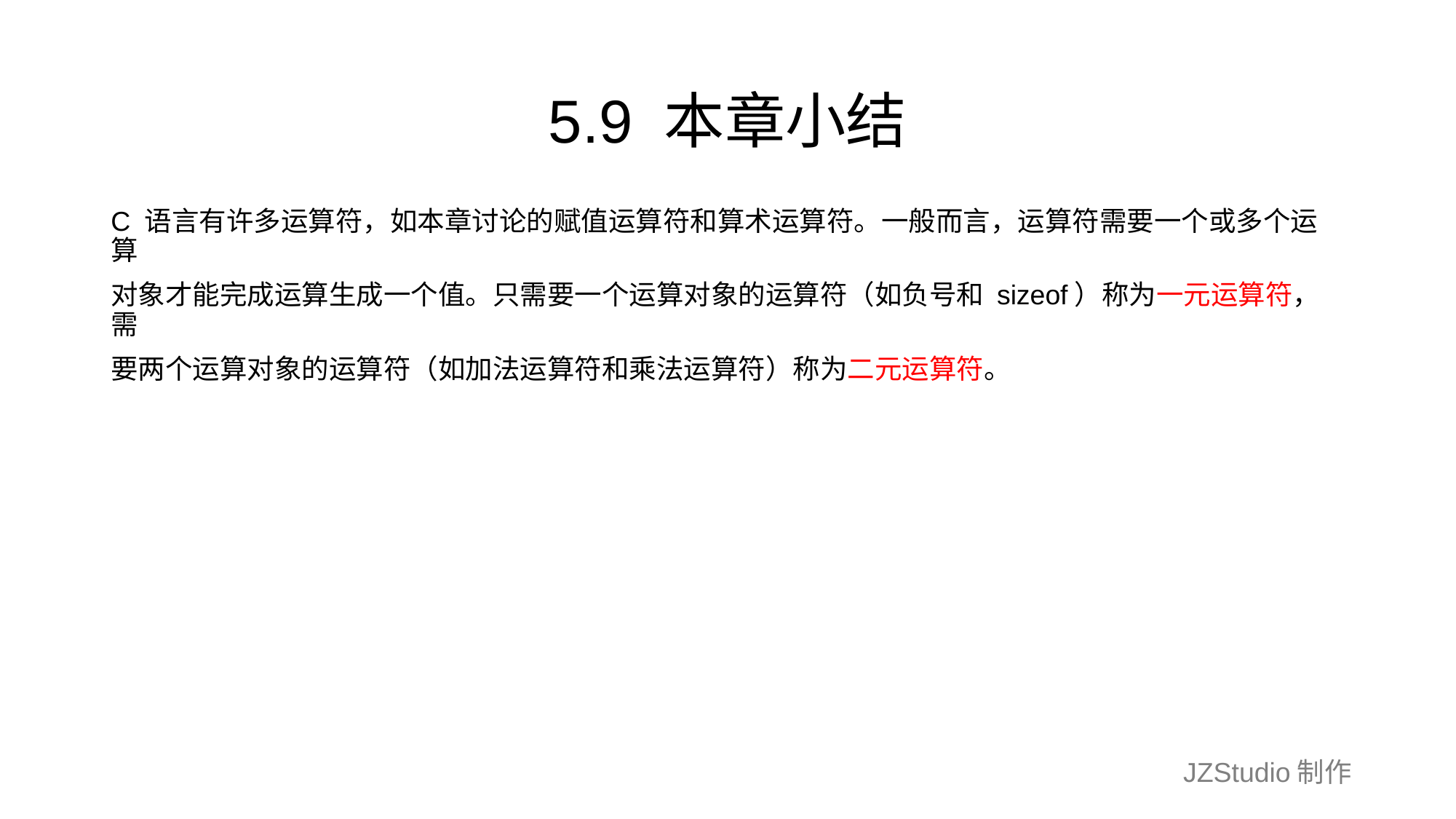

# 5.9 本章小结
C 语言有许多运算符，如本章讨论的赋值运算符和算术运算符。一般而言，运算符需要一个或多个运算
对象才能完成运算生成一个值。只需要一个运算对象的运算符（如负号和 sizeof）称为一元运算符，需
要两个运算对象的运算符（如加法运算符和乘法运算符）称为二元运算符。